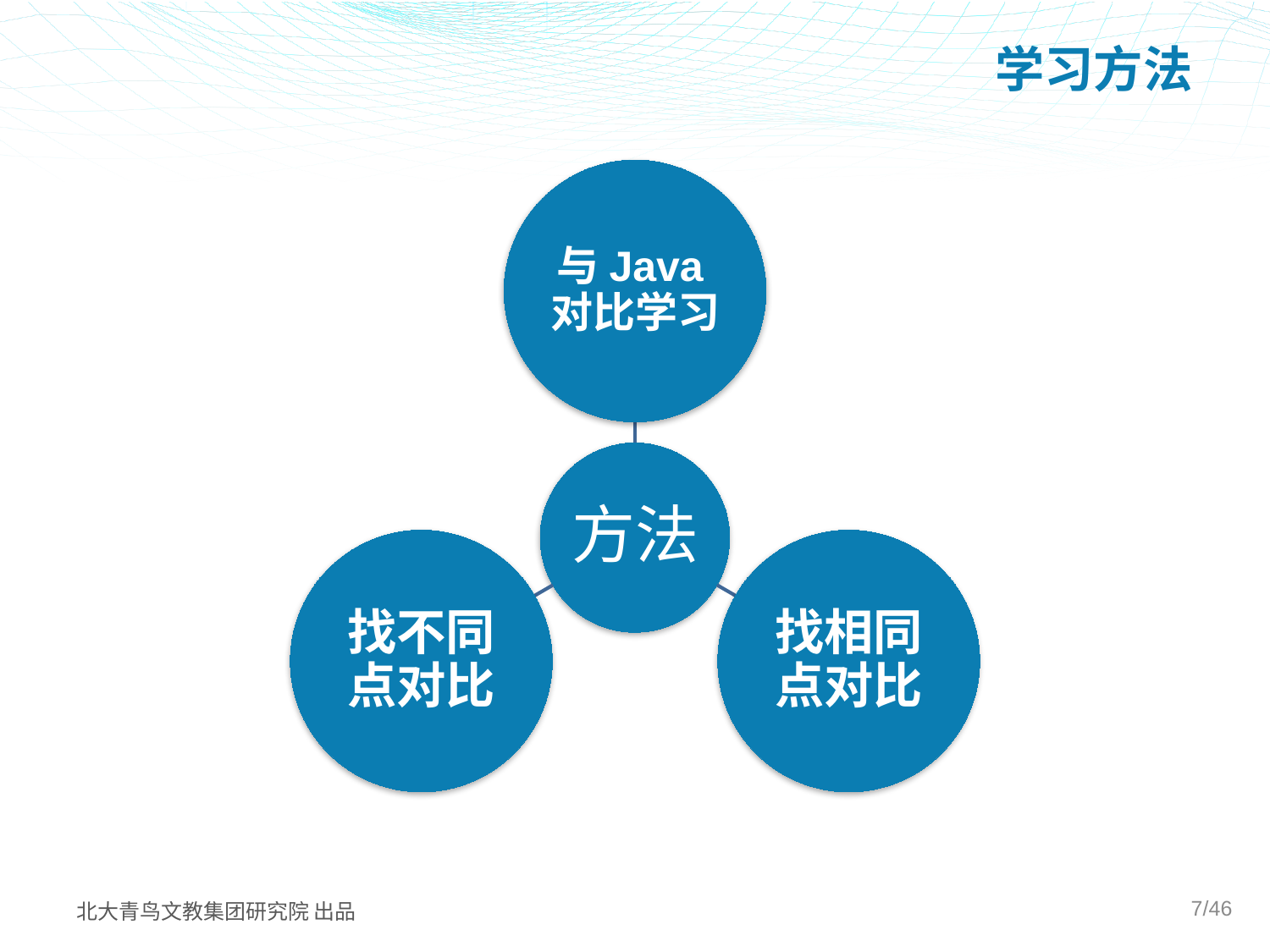

# 学习方法

方法

与Java对比学习

找相同点对比

找不同点对比
7/46